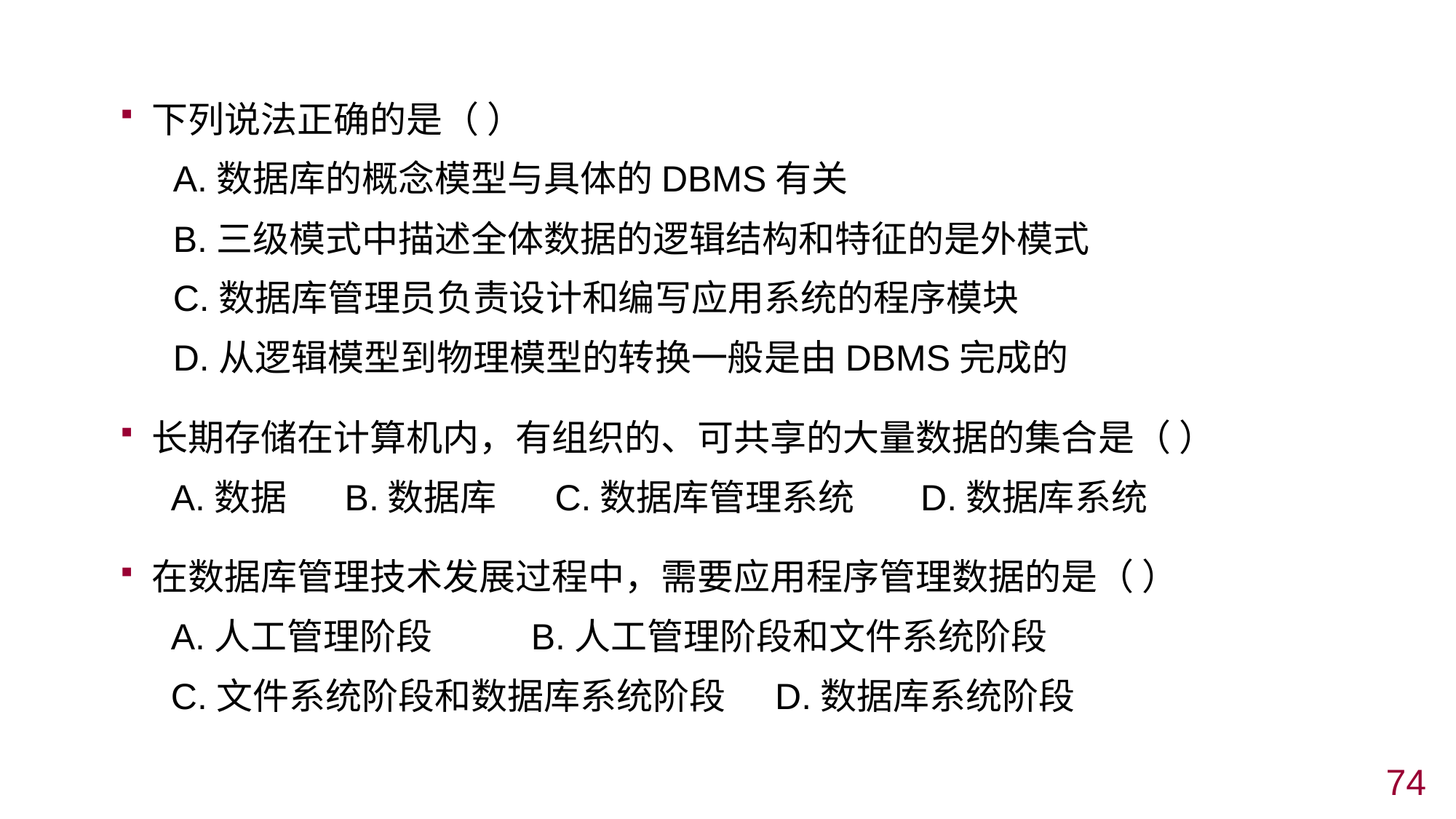

下列说法正确的是（ ）
A.数据库的概念模型与具体的DBMS有关
B.三级模式中描述全体数据的逻辑结构和特征的是外模式
C.数据库管理员负责设计和编写应用系统的程序模块
D.从逻辑模型到物理模型的转换一般是由DBMS完成的

长期存储在计算机内，有组织的、可共享的大量数据的集合是（ ）
     A.数据      B.数据库      C.数据库管理系统       D.数据库系统

在数据库管理技术发展过程中，需要应用程序管理数据的是（ ）
     A.人工管理阶段           B.人工管理阶段和文件系统阶段
     C.文件系统阶段和数据库系统阶段     D.数据库系统阶段
74